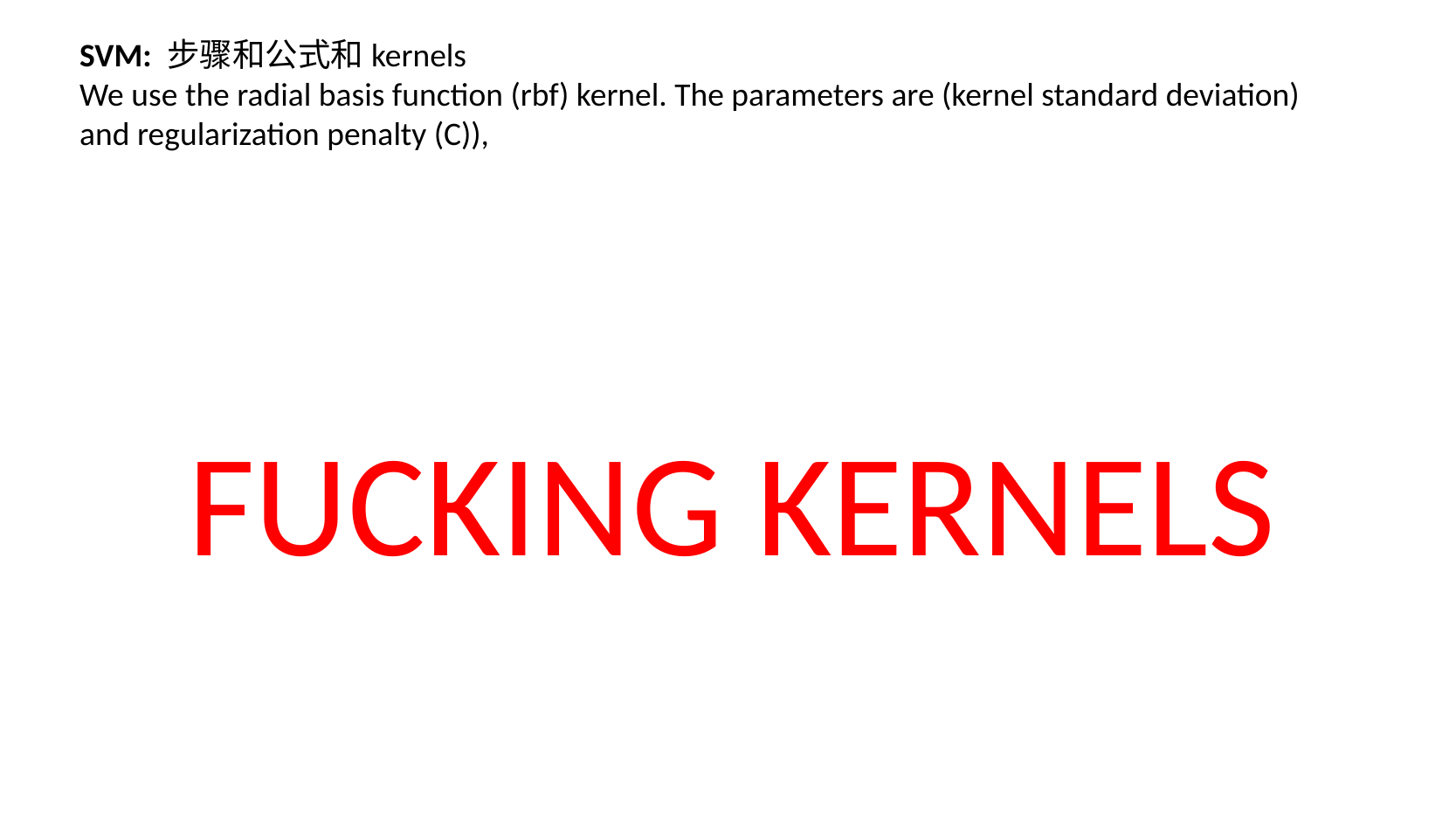

SVM: 步骤和公式和kernels
We use the radial basis function (rbf) kernel. The parameters are (kernel standard deviation) and regularization penalty (C)),
FUCKING KERNELS